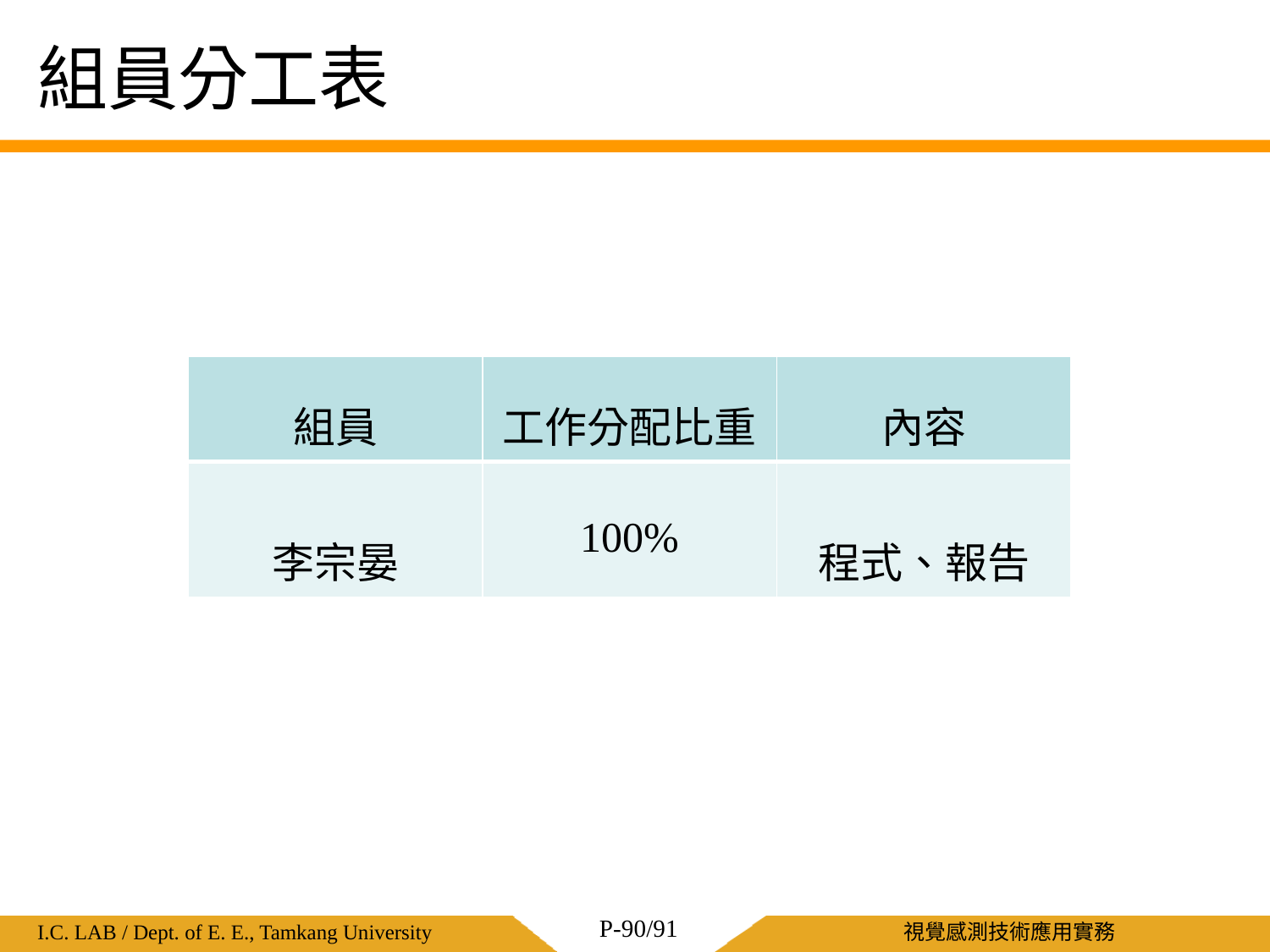

組員分工表

| 組員 | 工作分配比重 | 內容 |
| --- | --- | --- |
| 李宗晏 | 100% | 程式、報告 |
P-90/91